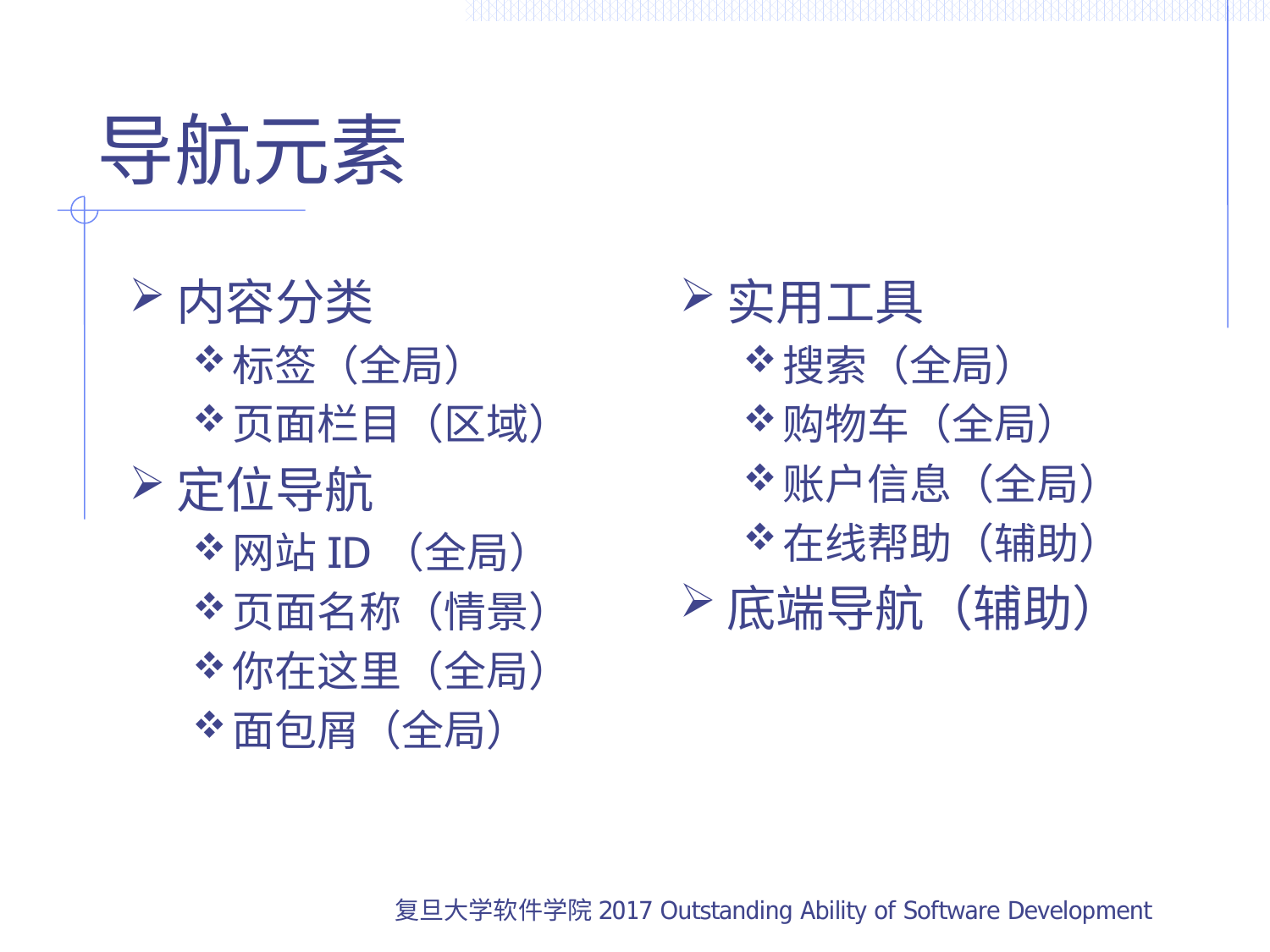

# 导航元素
内容分类
标签（全局）
页面栏目（区域）
定位导航
网站ID（全局）
页面名称（情景）
你在这里（全局）
面包屑（全局）
实用工具
搜索（全局）
购物车（全局）
账户信息（全局）
在线帮助（辅助）
底端导航（辅助）